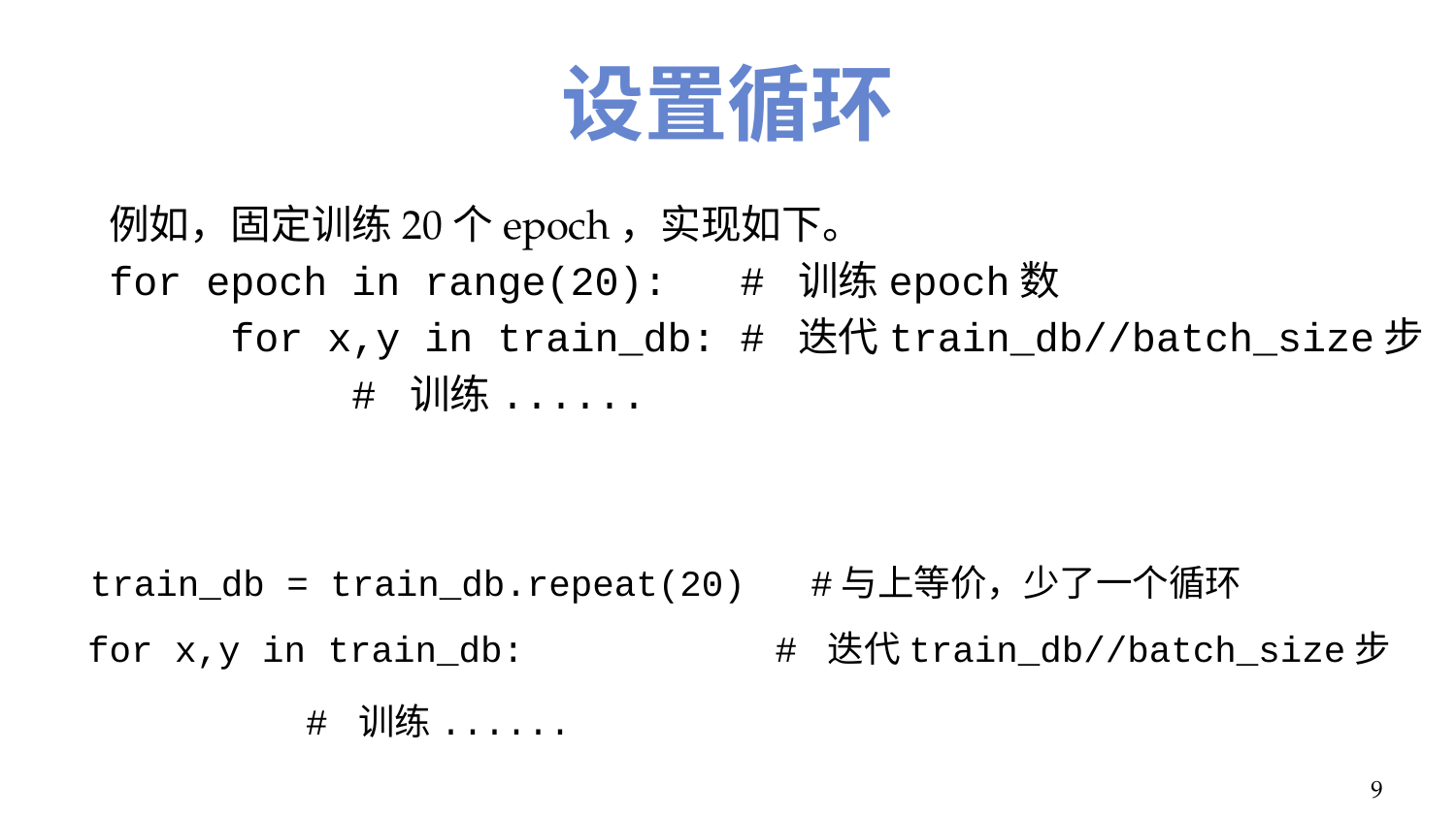

# 设置循环
例如，固定训练20个epoch，实现如下。
for epoch in range(20):   # 训练epoch数
     for x,y in train_db: # 迭代train_db//batch_size步
          # 训练......
train_db = train_db.repeat(20)   #与上等价，少了一个循环
for x,y in train_db: 		# 迭代train_db//batch_size步
          # 训练......

9